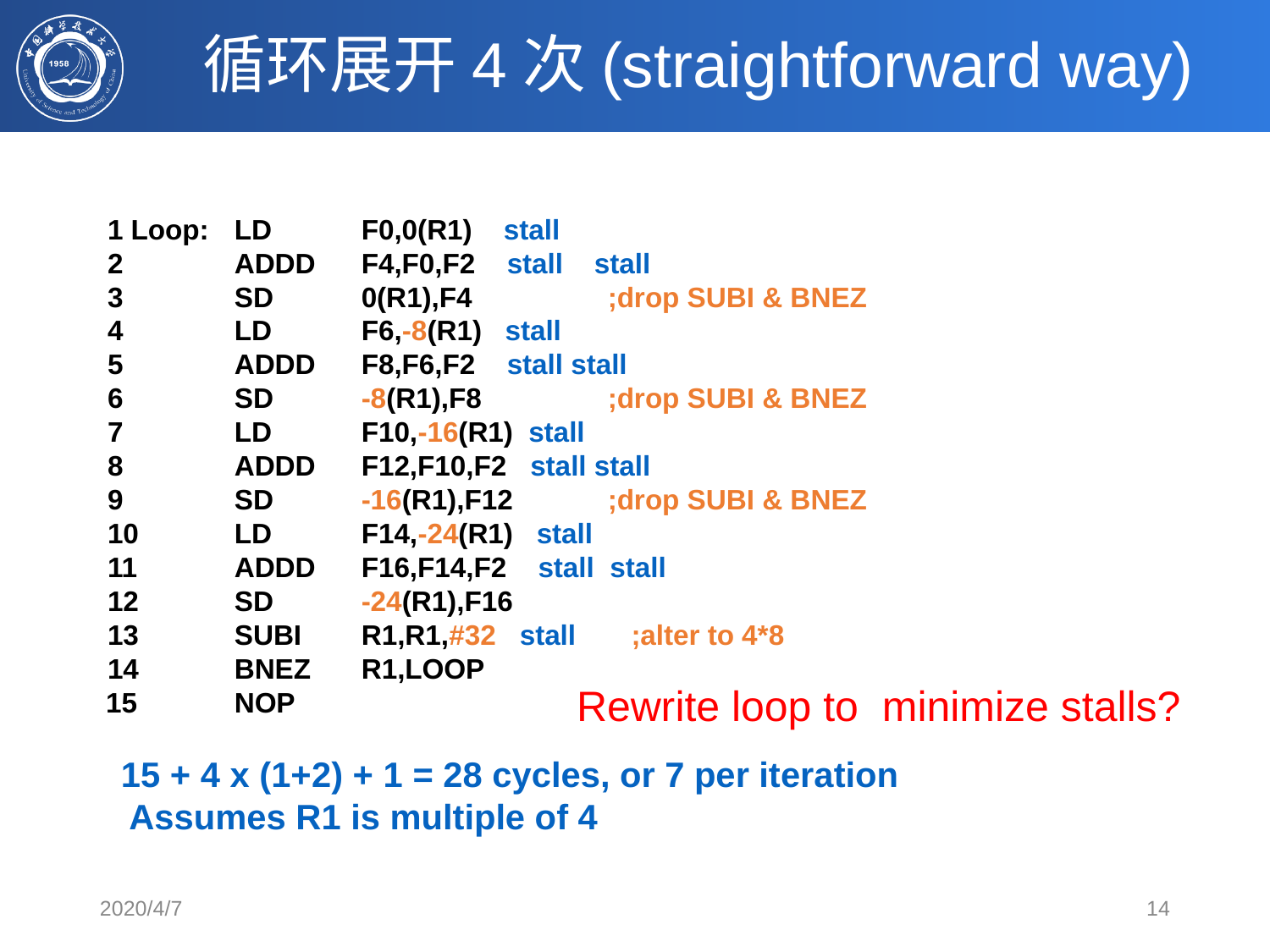

# 循环展开4次(straightforward way)
 1 Loop:	LD	F0,0(R1)    stall
 2	ADDD	F4,F0,F2    stall    stall
 3	SD	0(R1),F4 	;drop SUBI & BNEZ
 4	LD	F6,-8(R1)   stall
 5	ADDD	F8,F6,F2    stall stall
 6	SD	-8(R1),F8 	;drop SUBI & BNEZ
 7	LD	F10,-16(R1)  stall
 8	ADDD	F12,F10,F2   stall stall
 9	SD	-16(R1),F12 	;drop SUBI & BNEZ
 10	LD	F14,-24(R1)   stall
 11	ADDD	F16,F14,F2    stall  stall
 12	SD	-24(R1),F16
 13	SUBI	R1,R1,#32   stall	   ;alter to 4*8
 14	BNEZ	R1,LOOP
 15	NOP
 15 + 4 x (1+2) + 1 = 28 cycles, or 7 per iteration
   Assumes R1 is multiple of 4
 Rewrite loop to  minimize stalls?
2020/4/7
14